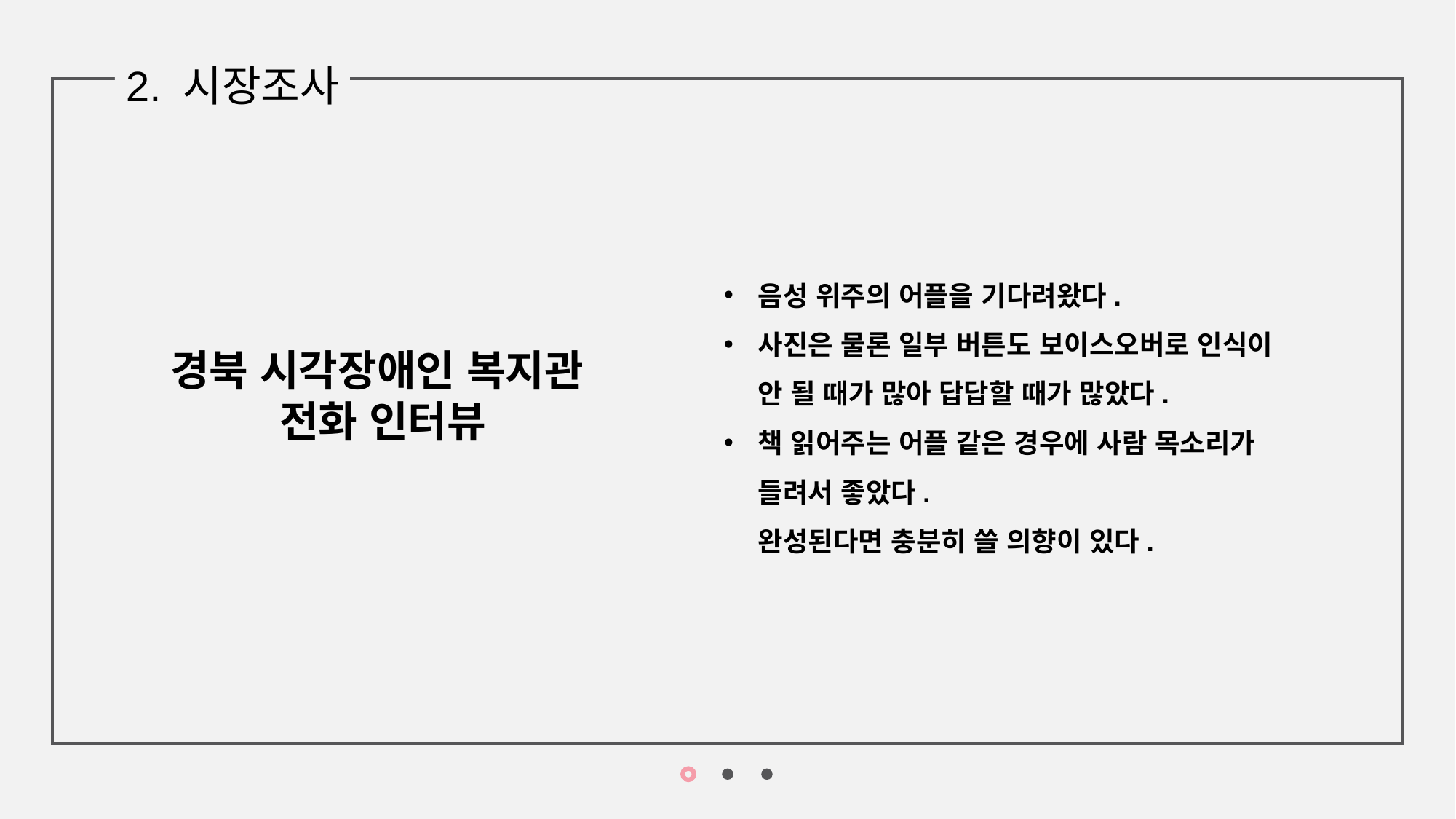

2. 시장조사

음성 위주의 어플을 기다려왔다.
사진은 물론 일부 버튼도 보이스오버로 인식이
안 될 때가 많아 답답할 때가 많았다.
책 읽어주는 어플 같은 경우에 사람 목소리가 들려서 좋았다.
완성된다면 충분히 쓸 의향이 있다.
경북 시각장애인 복지관
전화 인터뷰